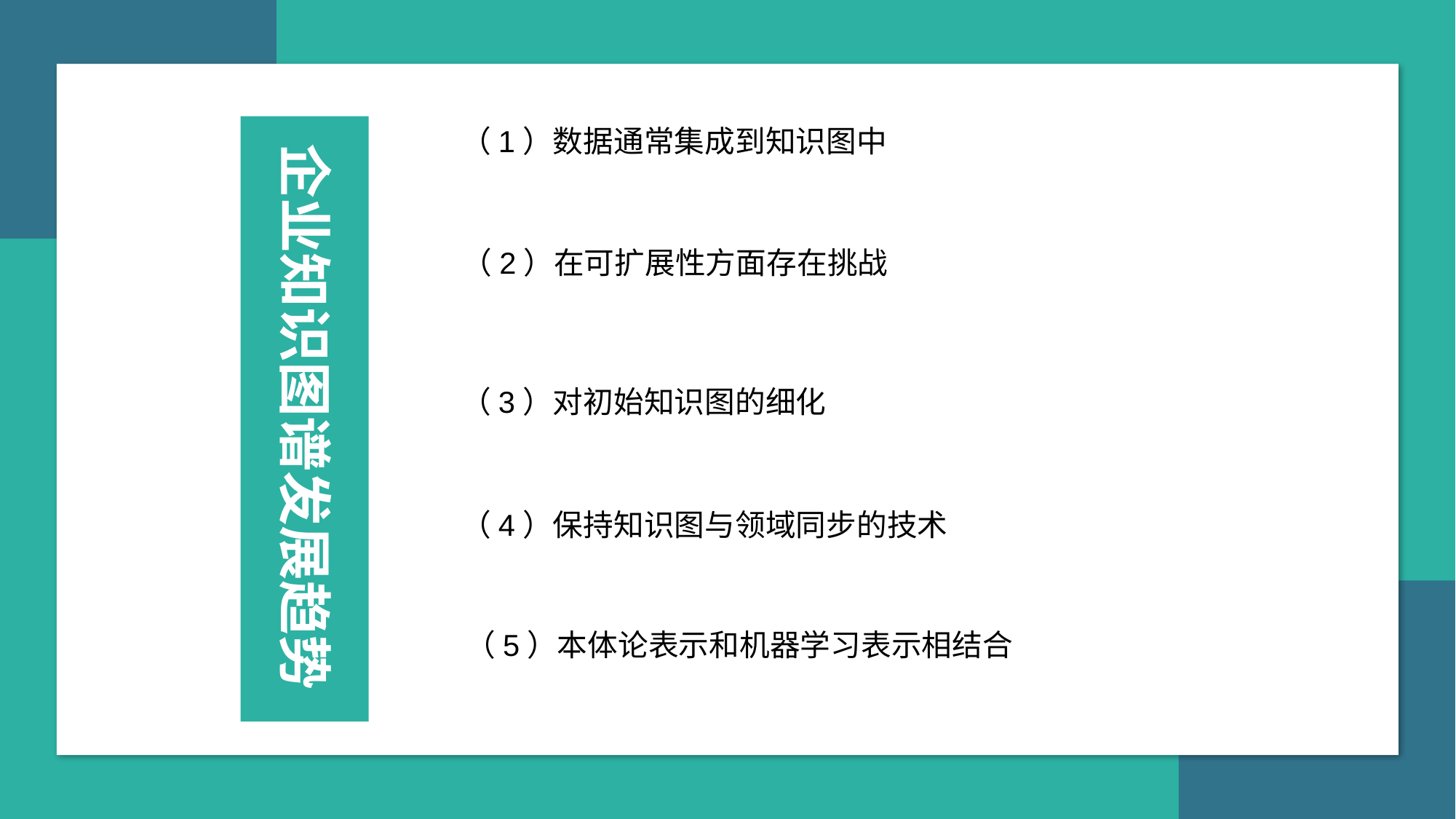

（1）数据通常集成到知识图中

企业知识图谱发展趋势
  （2）在可扩展性方面存在挑战
   （3）对初始知识图的细化
   （4）保持知识图与领域同步的技术
（5）本体论表示和机器学习表示相结合